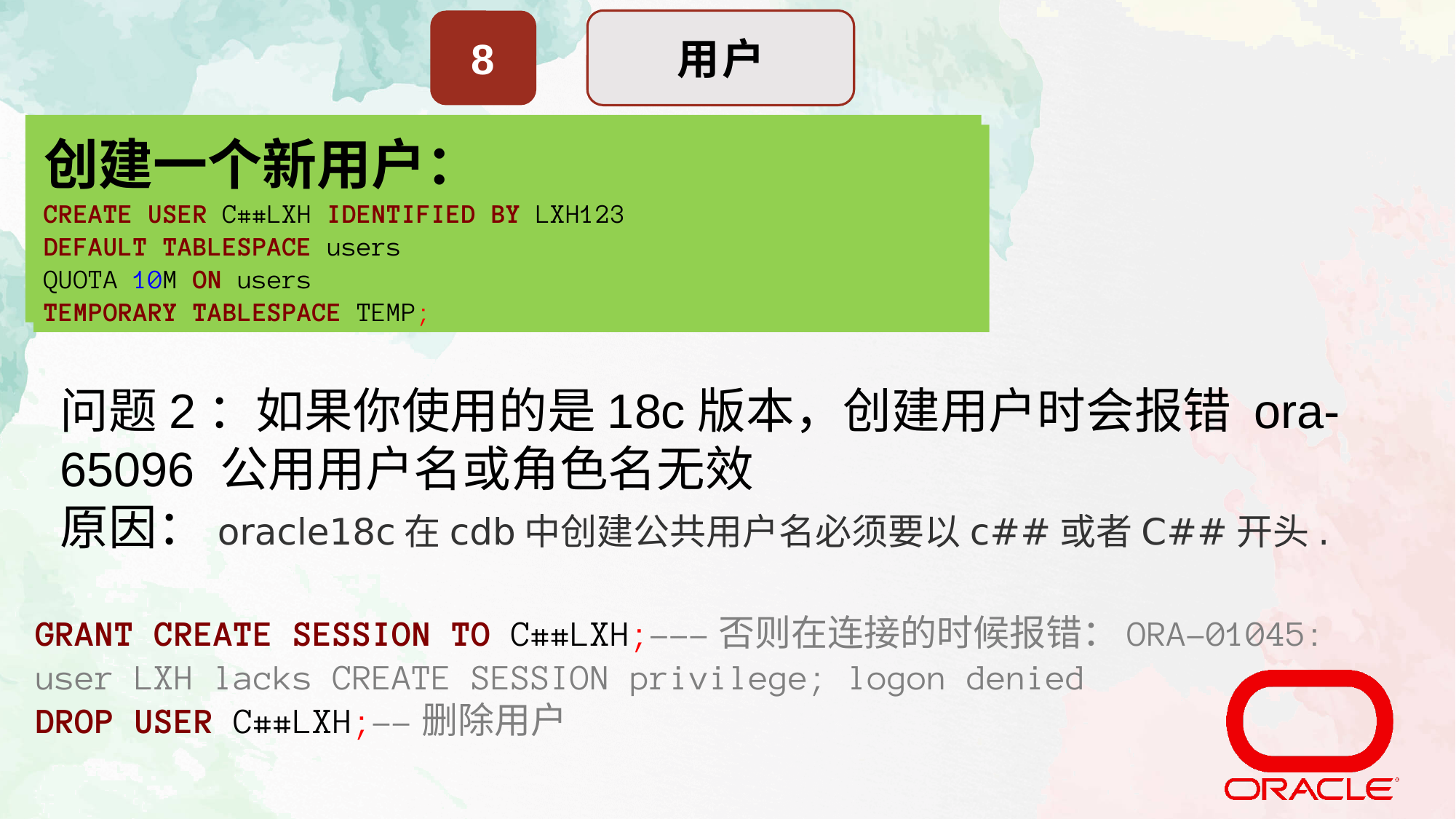

8
用户
创建一个新用户：
CREATE USER LXH IDENTIFIED BY LXH123
DEFAULT TABLESPACE users
QUOTA 10M ON users
TEMPORARY TABLESPACE TEMP;
创建一个新用户：
CREATE USER C##LXH IDENTIFIED BY LXH123
DEFAULT TABLESPACE users
QUOTA 10M ON users
TEMPORARY TABLESPACE TEMP;
问题2：如果你使用的是18c版本，创建用户时会报错 ora-65096 公用用户名或角色名无效
原因：oracle18c在cdb中创建公共用户名必须要以c##或者C##开头.
GRANT CREATE SESSION TO C##LXH;---否则在连接的时候报错：ORA-01045: user LXH lacks CREATE SESSION privilege; logon denied
DROP USER C##LXH;--删除用户